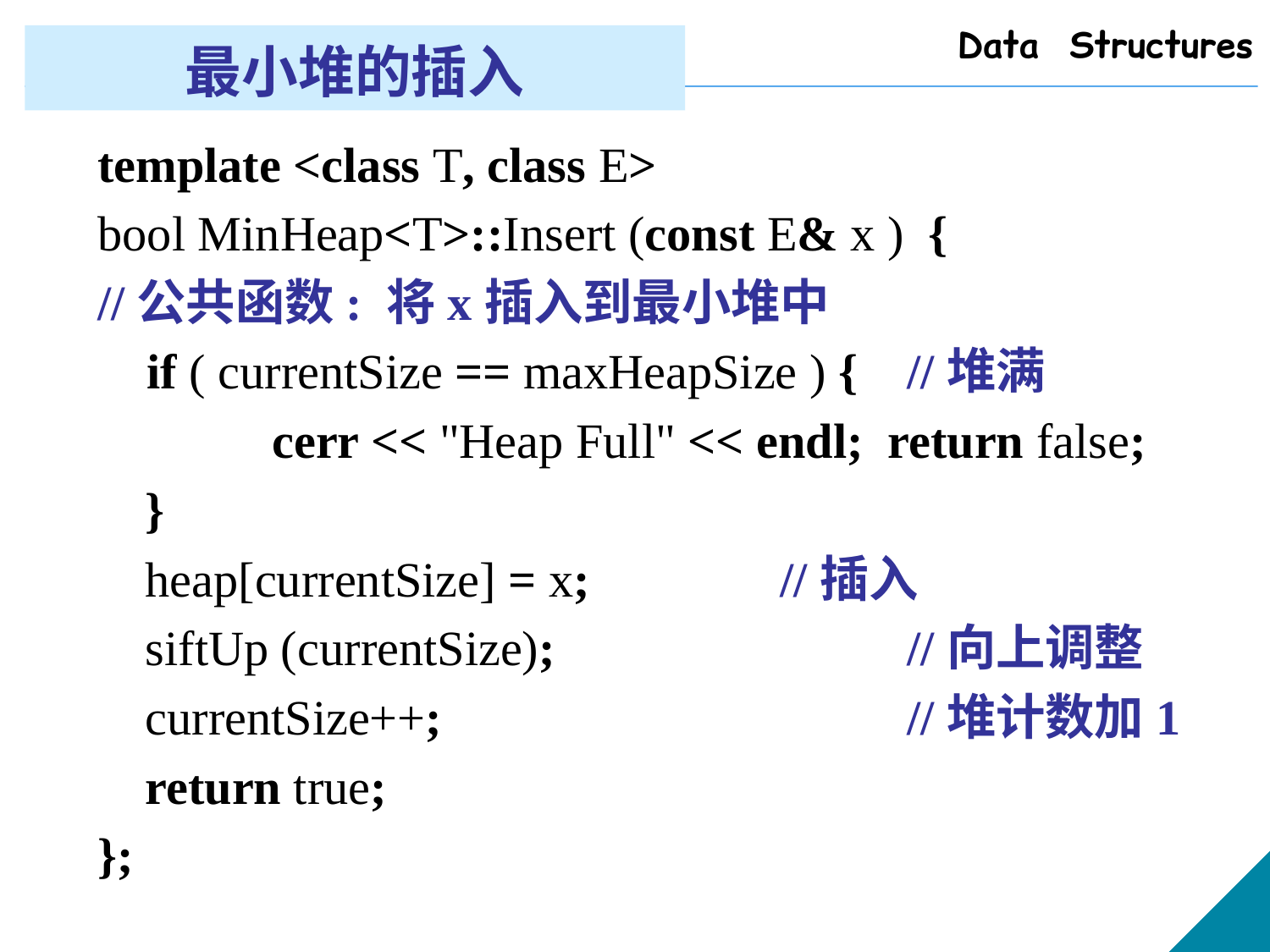

# 最小堆的插入
template <class T, class E>
bool MinHeap<T>::Insert (const E& x )  {
//公共函数: 将x插入到最小堆中
    if ( currentSize == maxHeapSize ) { 	//堆满
		cerr << "Heap Full" << endl;  return false;
	}
	heap[currentSize] = x;  		//插入
	siftUp (currentSize);			//向上调整
	currentSize++;				//堆计数加1
	return true;
};